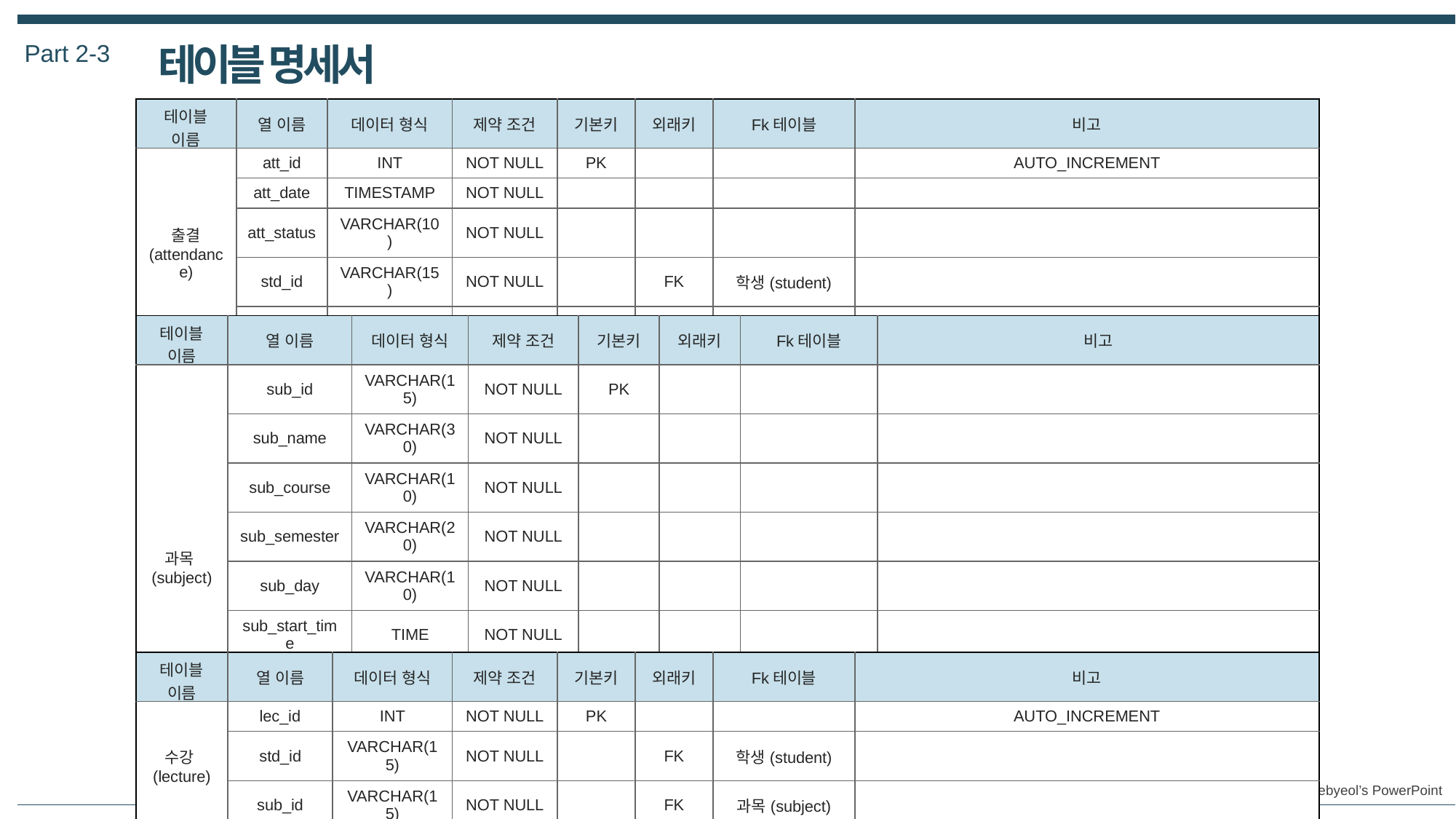

Part 2-3
테이블 명세서
| 테이블 이름 | 열 이름 | 데이터 형식 | 제약 조건 | 기본키 | 외래키 | Fk테이블 | 비고 |
| --- | --- | --- | --- | --- | --- | --- | --- |
| 출결 (attendance) | att\_id | INT | NOT NULL | PK |  |  | AUTO\_INCREMENT |
| 항목 B | att\_date | TIMESTAMP | NOT NULL |  |  |  |  |
| 항목 C | att\_status | VARCHAR(10) | NOT NULL |  |  |  |  |
| 항목 D | std\_id | VARCHAR(15) | NOT NULL |  | FK | 학생(student) |  |
|  | sub\_id | VARCHAR(15) | NOT NULL |  | FK | 과목(subject) |  |
| 테이블 이름 | 열 이름 | 데이터 형식 | 제약 조건 | 기본키 | 외래키 | Fk테이블 | 비고 |
| --- | --- | --- | --- | --- | --- | --- | --- |
| 과목(subject) | sub\_id | VARCHAR(15) | NOT NULL | PK |  |  |  |
| 항목 B | sub\_name | VARCHAR(30) | NOT NULL |  |  |  |  |
|  | sub\_course | VARCHAR(10) | NOT NULL |  |  |  |  |
|  | sub\_semester | VARCHAR(20) | NOT NULL |  |  |  |  |
|  | sub\_day | VARCHAR(10) | NOT NULL |  |  |  |  |
|  | sub\_start\_time | TIME | NOT NULL |  |  |  |  |
|  | sub\_end\_time | TIME | NOT NULL |  |  |  |  |
|  | sub\_credit | INT | NOT NULL |  |  |  |  |
|  | pro\_id | VARCHAR(15) | NOT NULL |  | FK | 교수(professor) |  |
| 테이블 이름 | 열 이름 | 데이터 형식 | 제약 조건 | 기본키 | 외래키 | Fk테이블 | 비고 |
| --- | --- | --- | --- | --- | --- | --- | --- |
| 수강(lecture) | lec\_id | INT | NOT NULL | PK |  |  | AUTO\_INCREMENT |
| 항목 B | std\_id | VARCHAR(15) | NOT NULL |  | FK | 학생(student) |  |
|  | sub\_id | VARCHAR(15) | NOT NULL |  | FK | 과목(subject) |  |